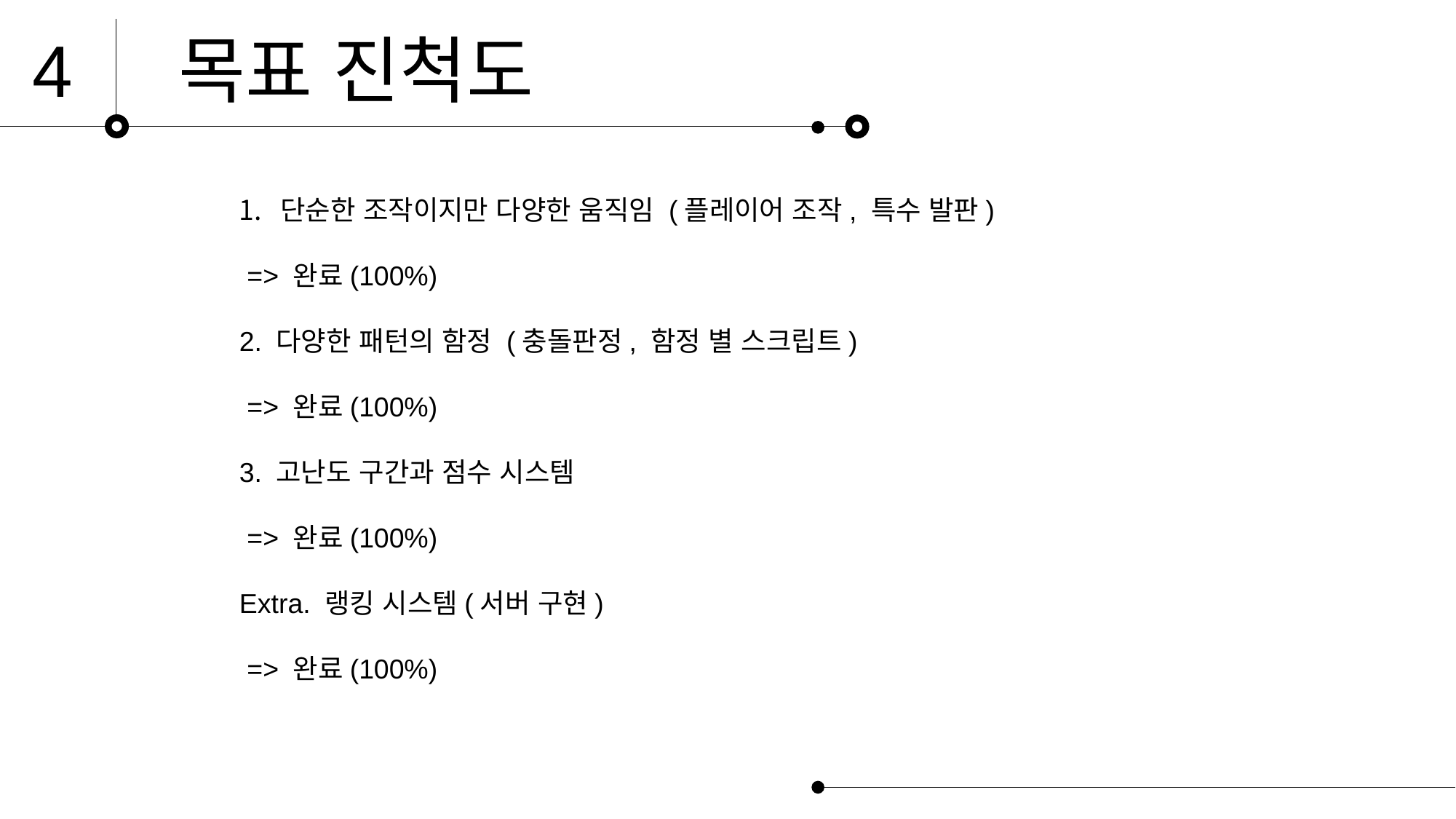

4
목표 진척도
단순한 조작이지만 다양한 움직임 (플레이어 조작, 특수 발판)

 => 완료(100%)

2. 다양한 패턴의 함정 (충돌판정, 함정 별 스크립트)

 => 완료(100%)

3. 고난도 구간과 점수 시스템

 => 완료(100%)

Extra. 랭킹 시스템(서버 구현)

 => 완료(100%)